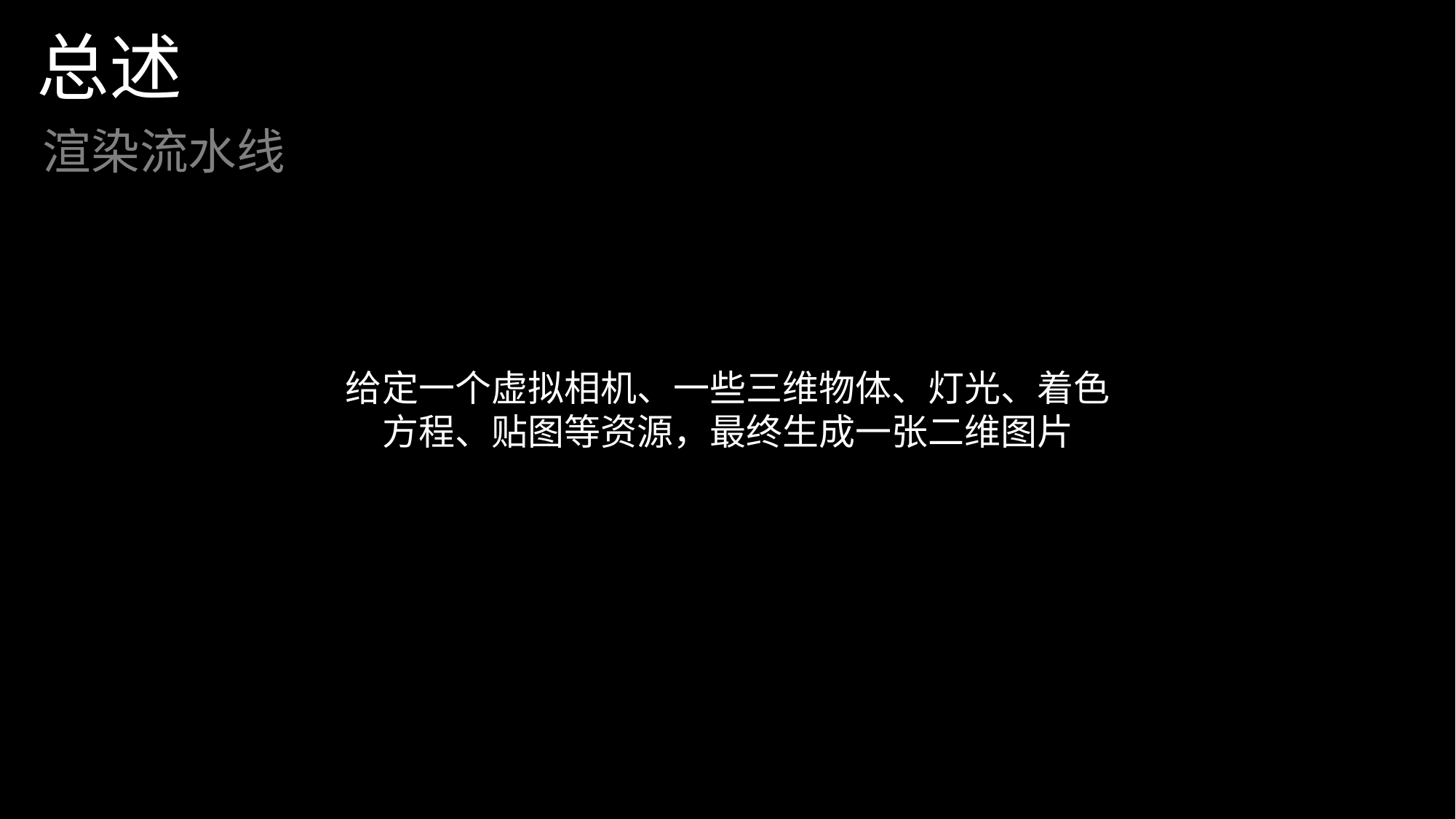

总述
渲染流水线
给定一个虚拟相机、一些三维物体、灯光、着色方程、贴图等资源，最终生成一张⼆维图片